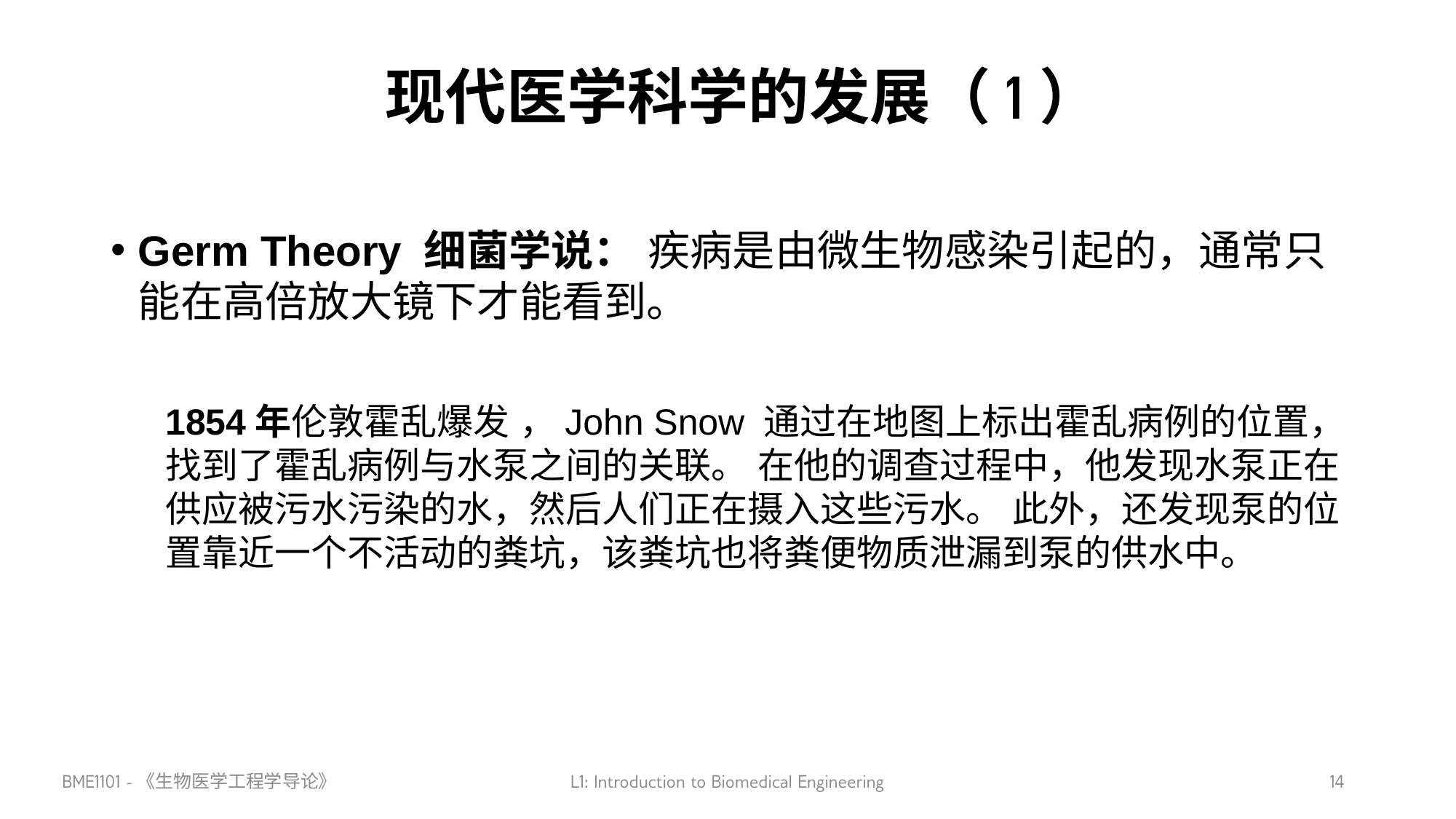

# 现代医学科学的发展（1）
Germ Theory 细菌学说： 疾病是由微生物感染引起的，通常只能在高倍放大镜下才能看到。

1854年伦敦霍乱爆发 ，John Snow 通过在地图上标出霍乱病例的位置，找到了霍乱病例与水泵之间的关联。 在他的调查过程中，他发现水泵正在供应被污水污染的水，然后人们正在摄入这些污水。 此外，还发现泵的位置靠近一个不活动的粪坑，该粪坑也将粪便物质泄漏到泵的供水中。
BME1101 -《生物医学工程学导论》
L1: Introduction to Biomedical Engineering
14